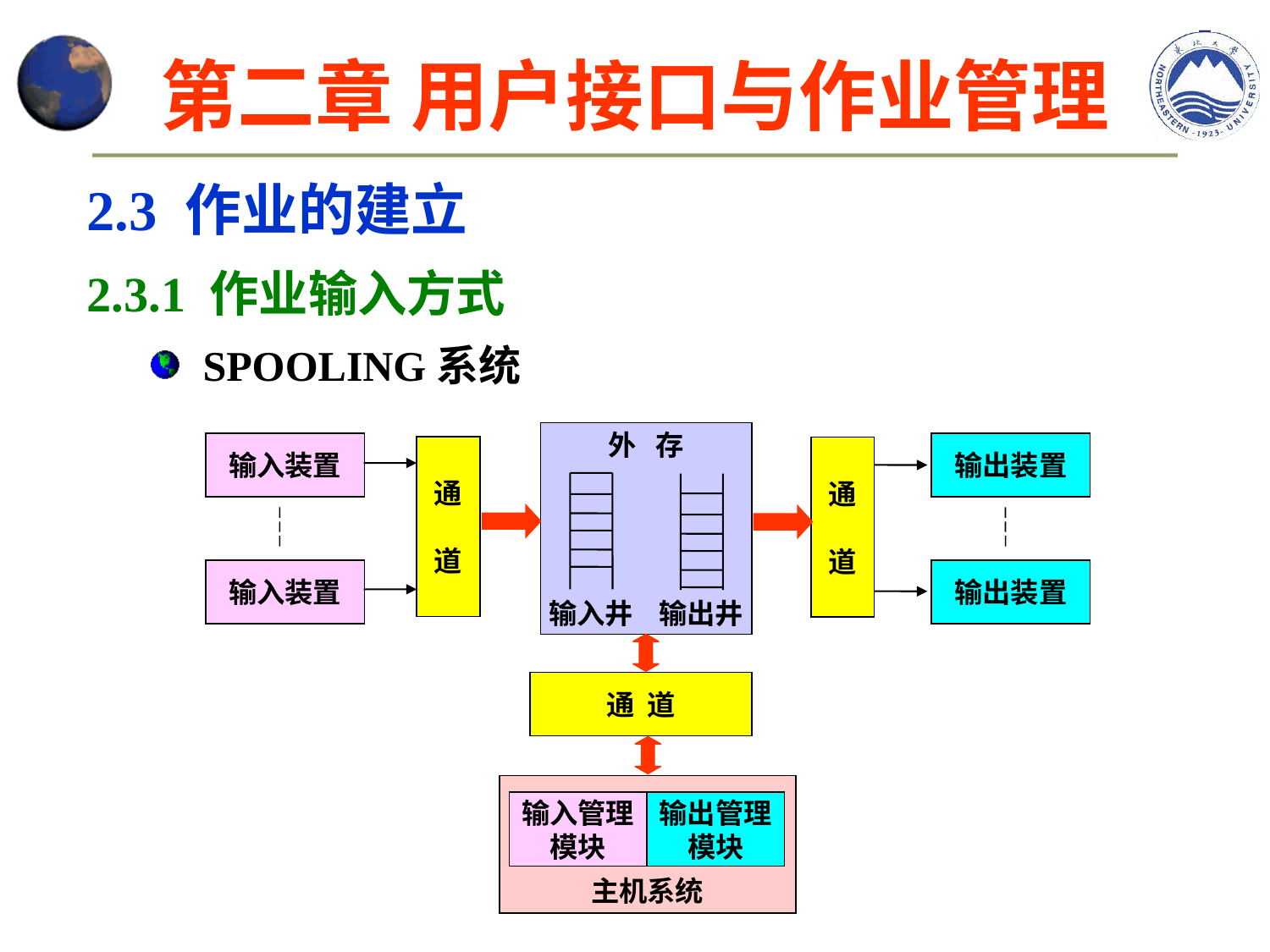

# 第二章 用户接口与作业管理
2.3 作业的建立
2.3.1 作业输入方式
SPOOLING系统
外   存

输入井    输出井

输入装置
输出装置
通

道
通

道

输入装置
输出装置

通  道

主机系统

输入管理
模块
输出管理
模块